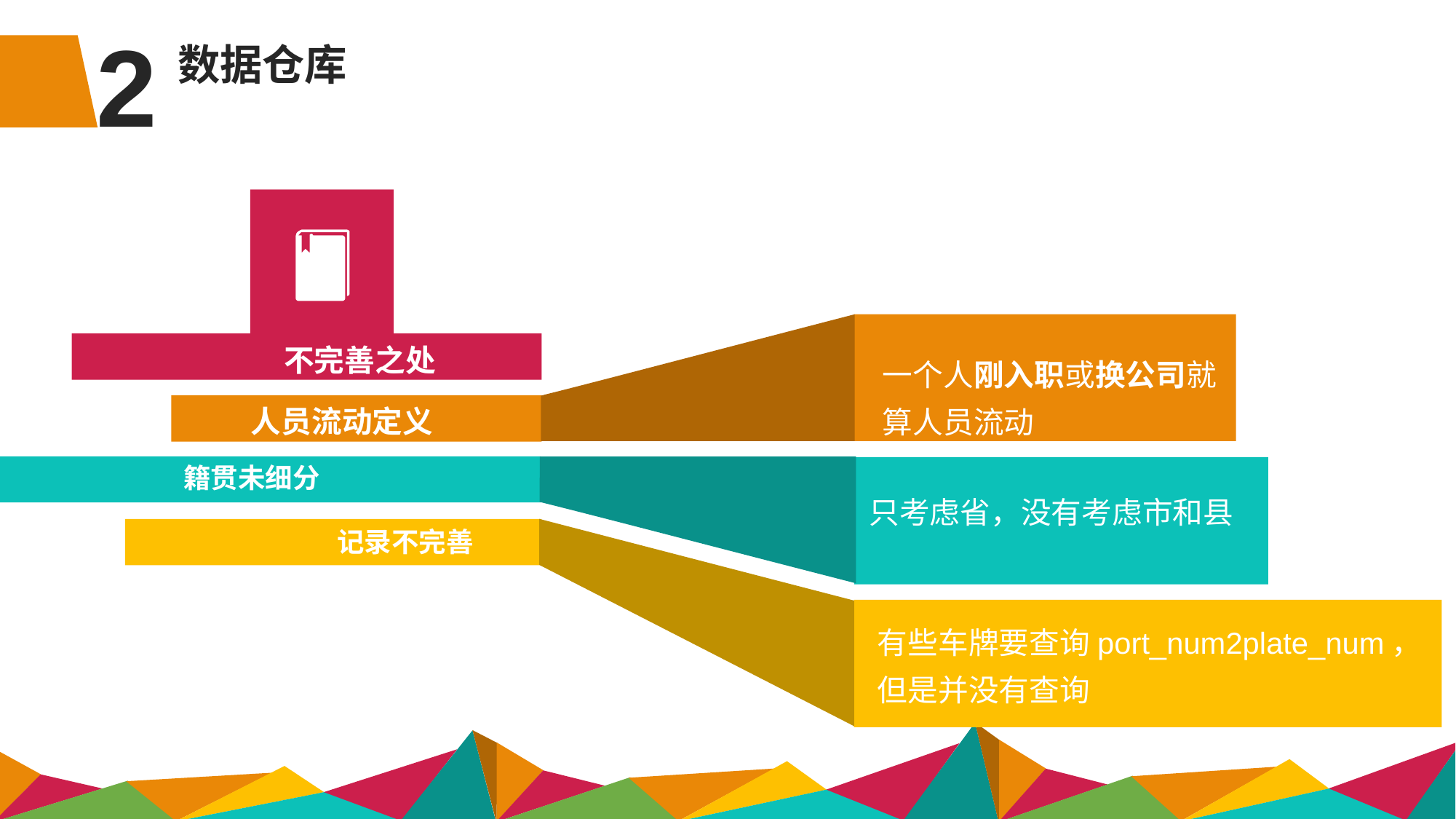

2
数据仓库

不完善之处
一个人刚入职或换公司就算人员流动

人员流动定义
籍贯未细分

只考虑省，没有考虑市和县

记录不完善

有些车牌要查询port_num2plate_num，但是并没有查询